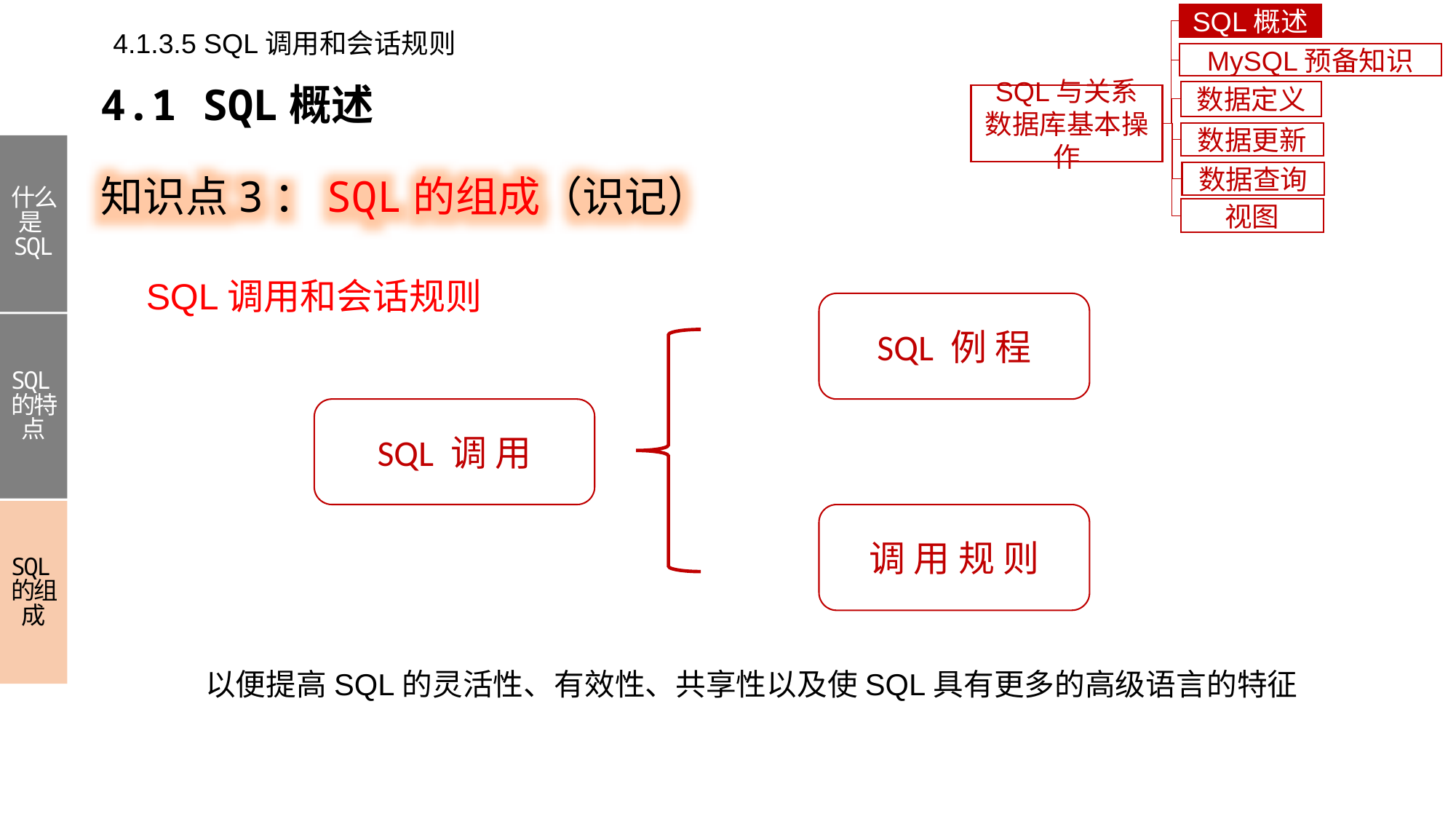

SQL概述
4.1.3.5 SQL调用和会话规则
MySQL预备知识
4.1 SQL概述
数据定义
SQL与关系数据库基本操作
数据更新
知识点3：SQL的组成（识记）
什么是SQL
SQL的特点
SQL的组成
数据查询
视图
SQL调用和会话规则
SQL 例 程

SQL 调 用
调 用 规 则
以便提高SQL的灵活性、有效性、共享性以及使SQL具有更多的高级语言的特征